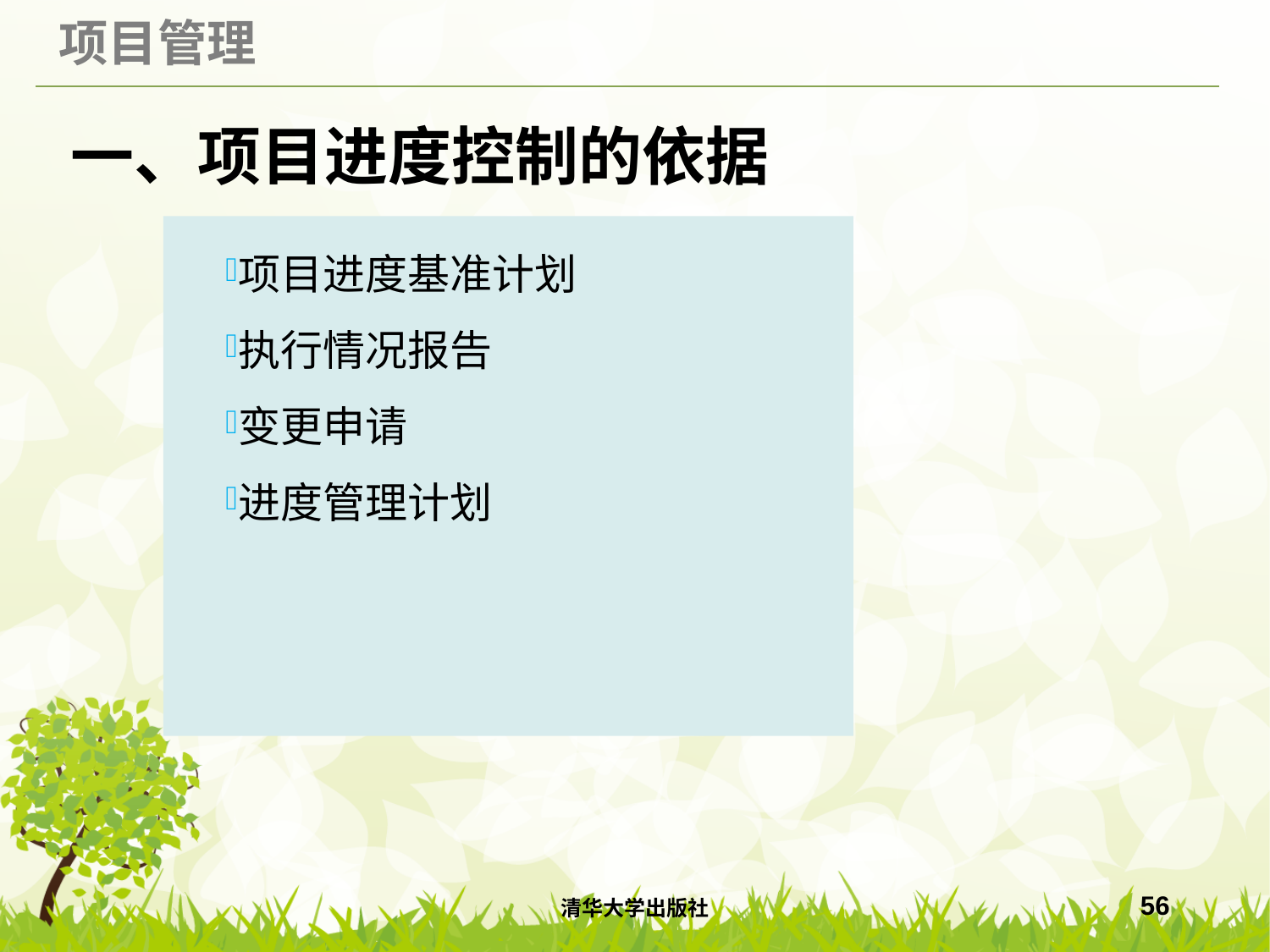

# 一、项目进度控制的依据
项目进度基准计划
执行情况报告
变更申请
进度管理计划

清华大学出版社
56